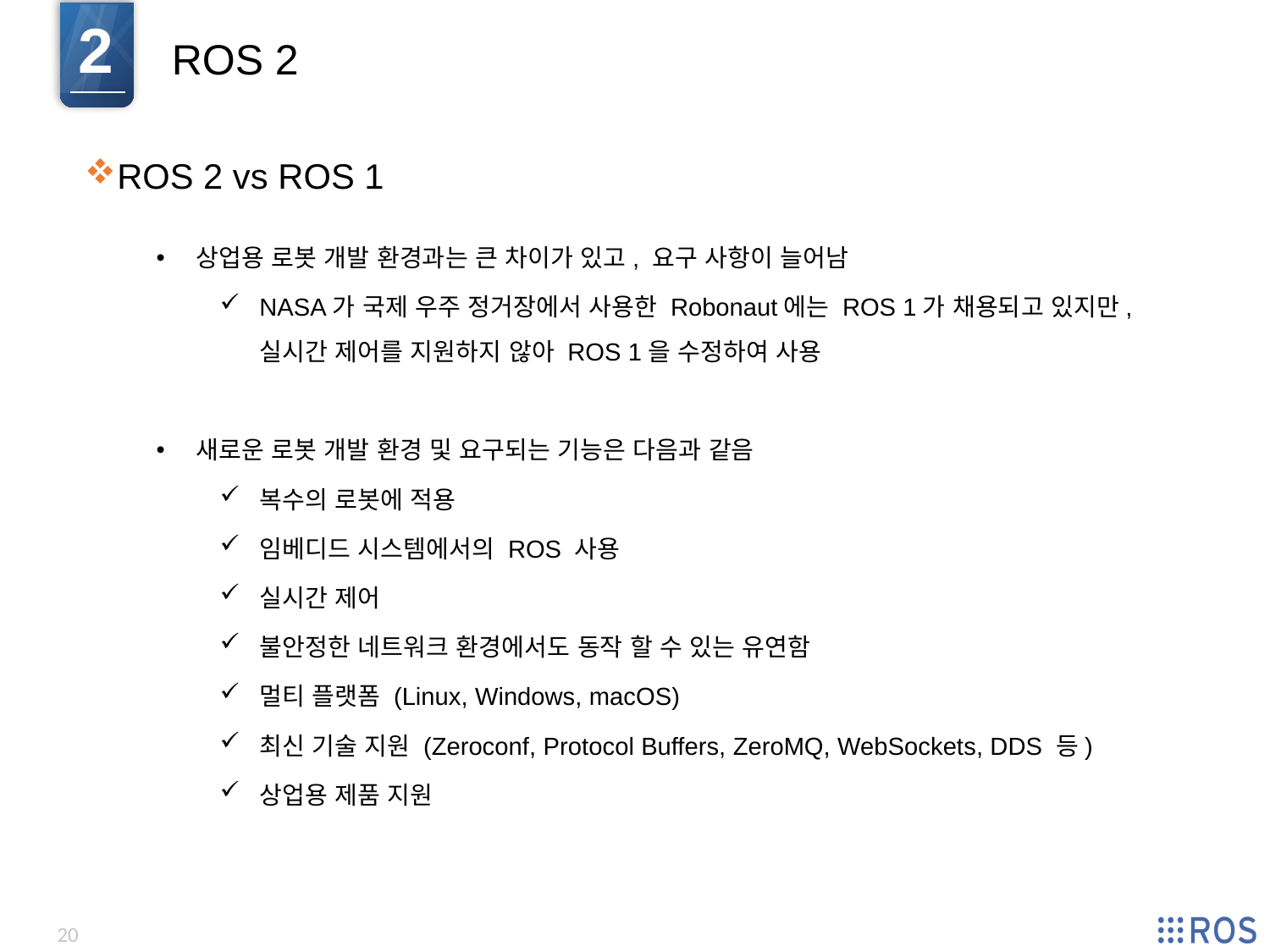

2
ROS 2
ROS 2 vs ROS 1
상업용 로봇 개발 환경과는 큰 차이가 있고, 요구 사항이 늘어남
NASA가 국제 우주 정거장에서 사용한 Robonaut에는 ROS 1가 채용되고 있지만, 실시간 제어를 지원하지 않아 ROS 1을 수정하여 사용

새로운 로봇 개발 환경 및 요구되는 기능은 다음과 같음
복수의 로봇에 적용
임베디드 시스템에서의 ROS 사용
실시간 제어
불안정한 네트워크 환경에서도 동작 할 수 있는 유연함
멀티 플랫폼 (Linux, Windows, macOS)
최신 기술 지원 (Zeroconf, Protocol Buffers, ZeroMQ, WebSockets, DDS 등)
상업용 제품 지원
20